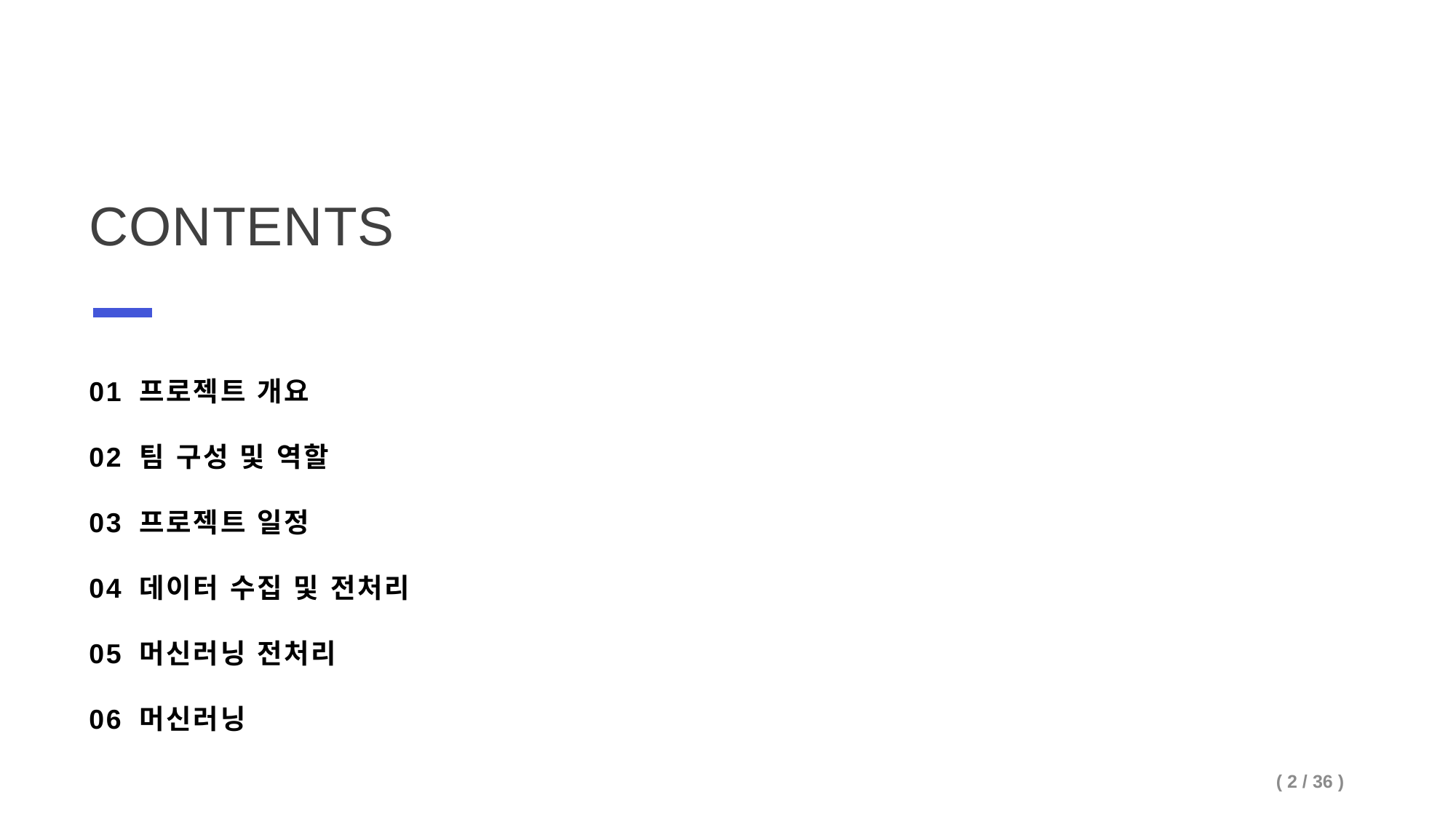

CONTENTS
01 프로젝트 개요
02 팀 구성 및 역할
03 프로젝트 일정
04 데이터 수집 및 전처리
05 머신러닝 전처리
06 머신러닝
( 2 / 36 )